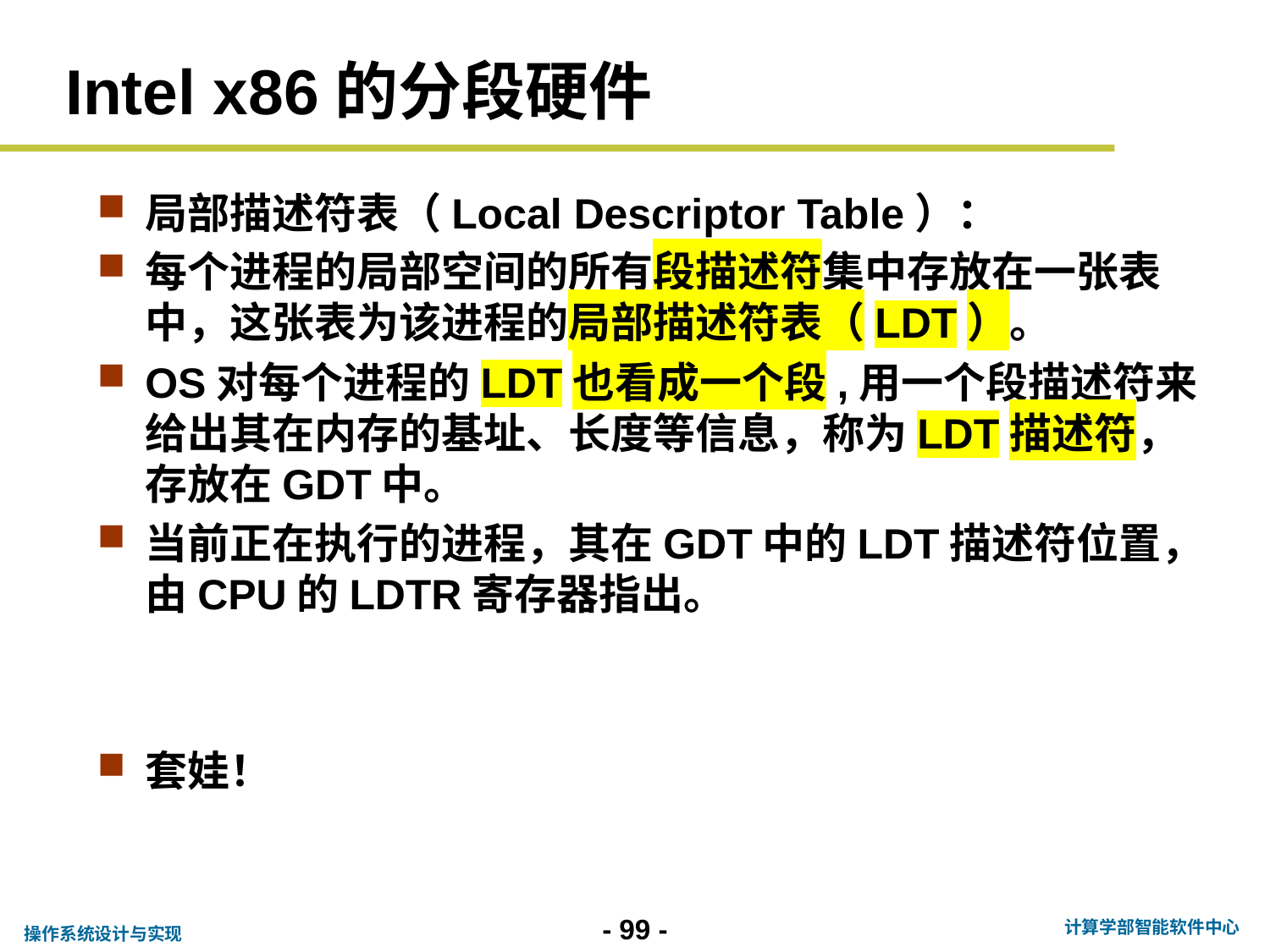

# Intel x86的分段硬件
局部描述符表（Local Descriptor Table）：
每个进程的局部空间的所有段描述符集中存放在一张表中，这张表为该进程的局部描述符表（LDT）。
OS对每个进程的LDT也看成一个段,用一个段描述符来给出其在内存的基址、长度等信息，称为LDT描述符，存放在GDT中。
当前正在执行的进程，其在GDT中的LDT描述符位置，由CPU的LDTR寄存器指出。

套娃！